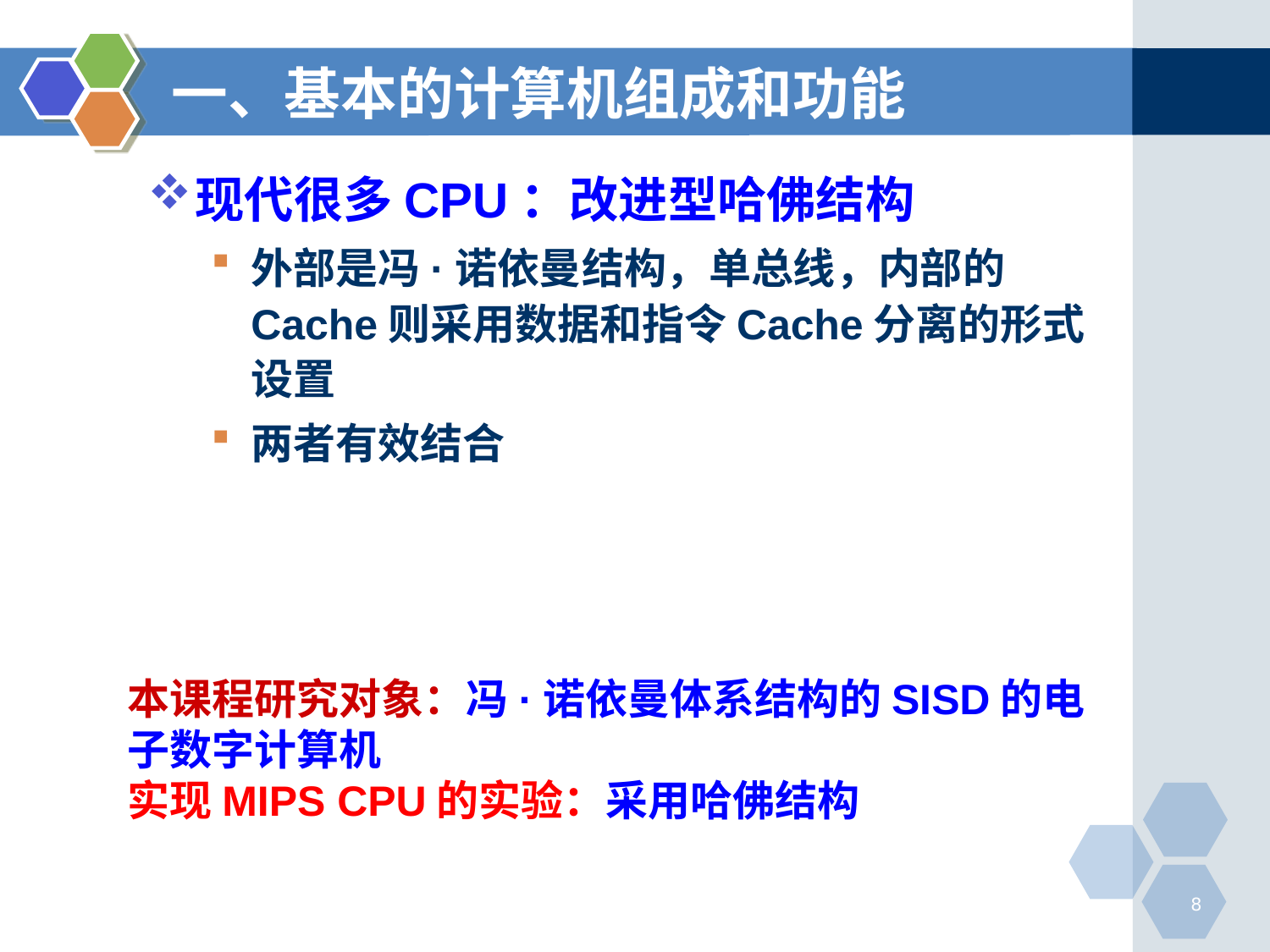

# 一、基本的计算机组成和功能
现代很多CPU：改进型哈佛结构
外部是冯·诺依曼结构，单总线，内部的Cache则采用数据和指令Cache分离的形式设置
两者有效结合

本课程研究对象：冯·诺依曼体系结构的SISD的电子数字计算机
实现MIPS CPU的实验：采用哈佛结构
8